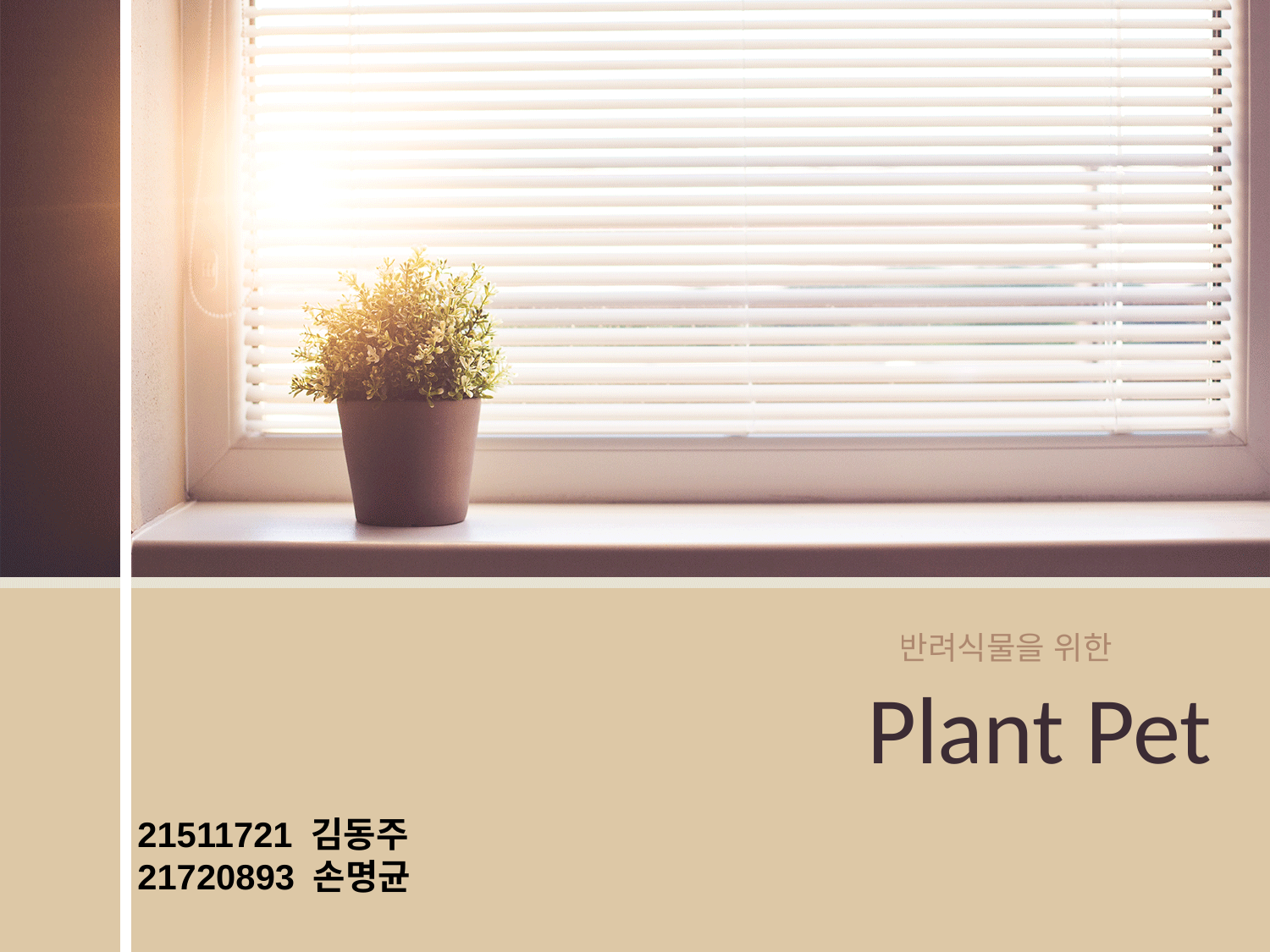

반려식물을 위한
# Plant Pet
21511721 김동주
21720893 손명균